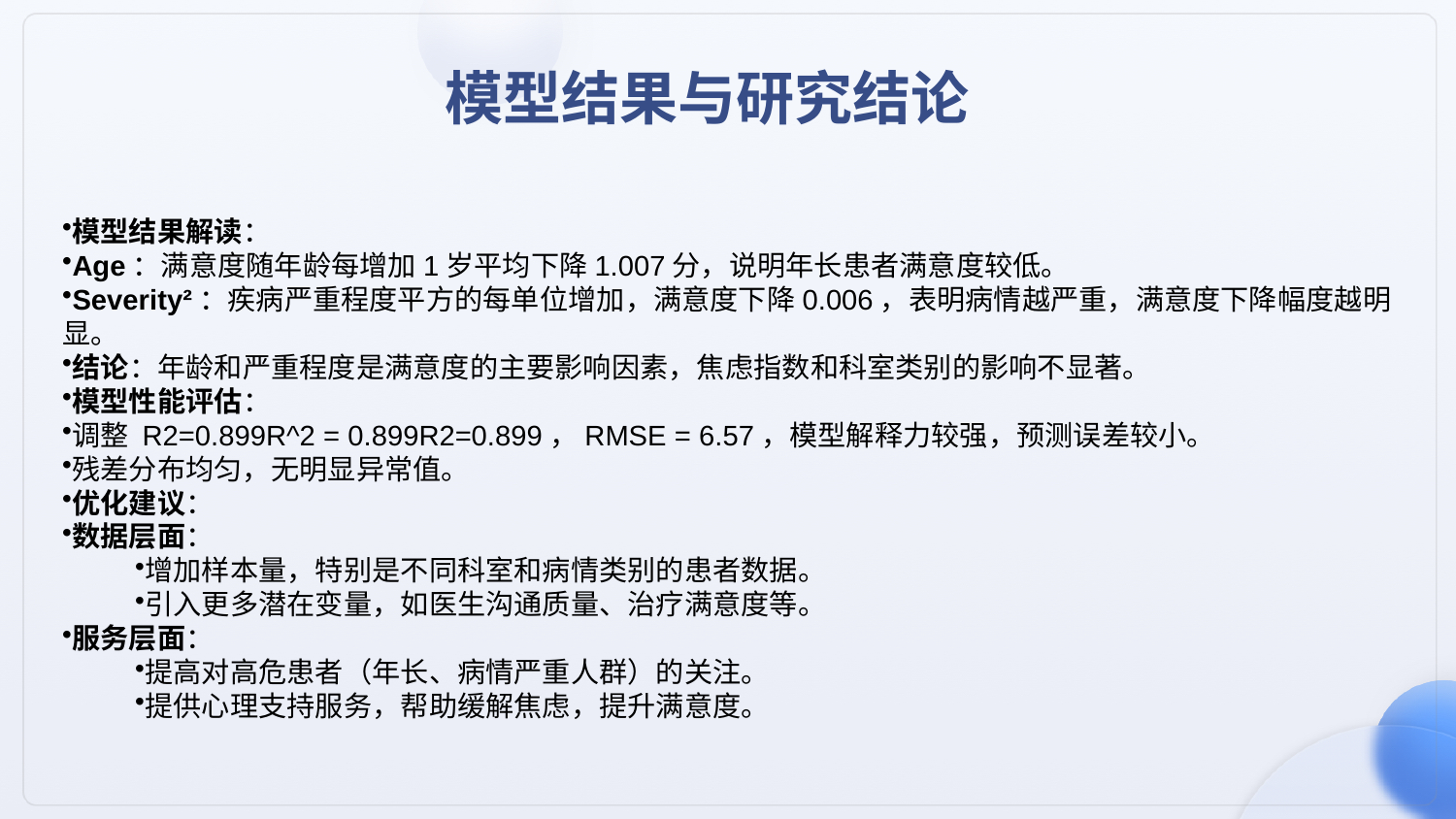

模型结果与研究结论
模型结果解读：
Age：满意度随年龄每增加1岁平均下降1.007分，说明年长患者满意度较低。
Severity²：疾病严重程度平方的每单位增加，满意度下降0.006，表明病情越严重，满意度下降幅度越明显。
结论：年龄和严重程度是满意度的主要影响因素，焦虑指数和科室类别的影响不显著。
模型性能评估：
调整 R2=0.899R^2 = 0.899R2=0.899，RMSE = 6.57，模型解释力较强，预测误差较小。
残差分布均匀，无明显异常值。
优化建议：
数据层面：
增加样本量，特别是不同科室和病情类别的患者数据。
引入更多潜在变量，如医生沟通质量、治疗满意度等。
服务层面：
提高对高危患者（年长、病情严重人群）的关注。
提供心理支持服务，帮助缓解焦虑，提升满意度。